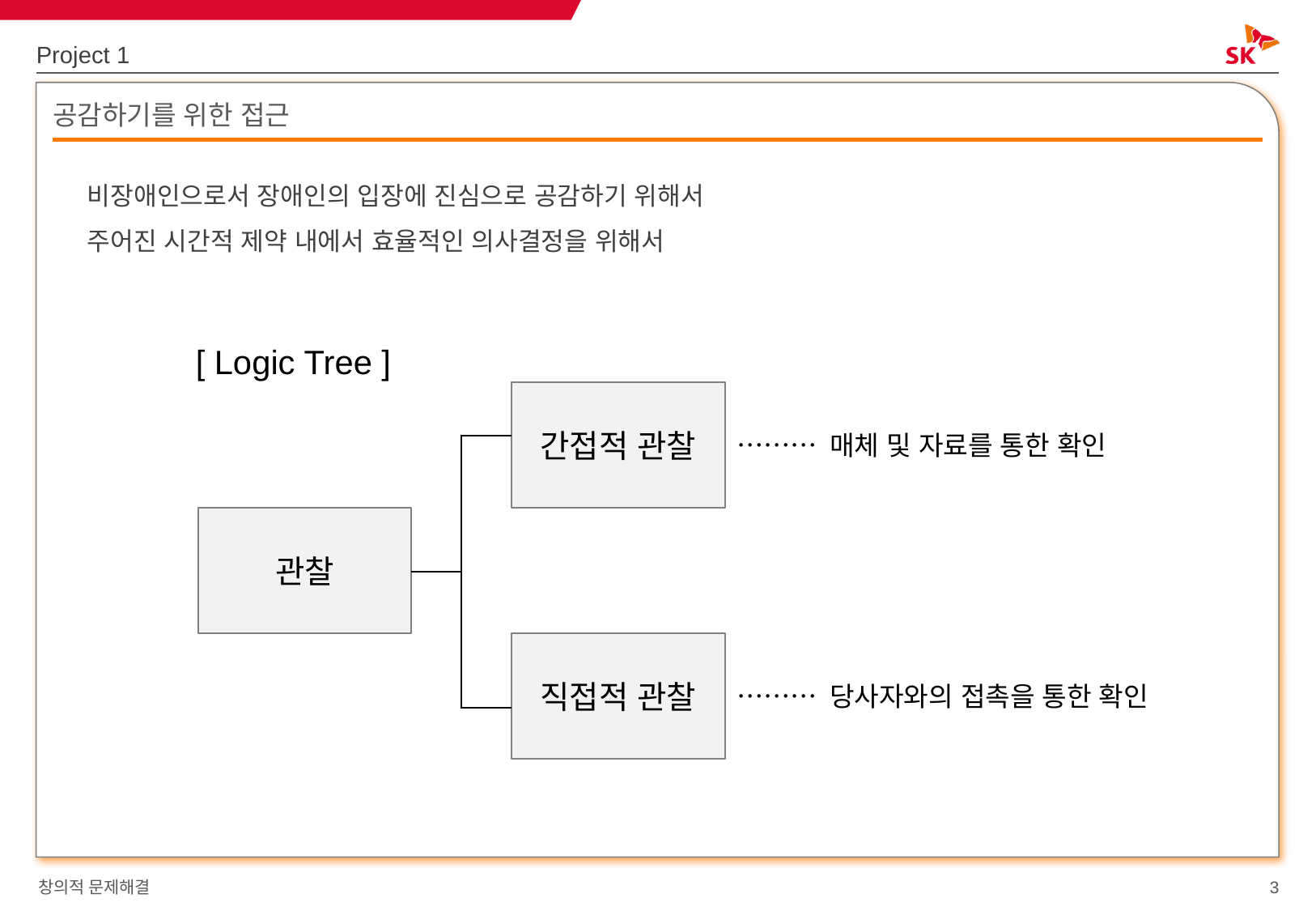

Project 1
# 공감하기를 위한 접근
비장애인으로서 장애인의 입장에 진심으로 공감하기 위해서
주어진 시간적 제약 내에서 효율적인 의사결정을 위해서
[ Logic Tree ]
간접적 관찰
……… 매체 및 자료를 통한 확인
|  |  |
| --- | --- |
|  |  |
|  |  |
|  |  |
관찰
직접적 관찰
……… 당사자와의 접촉을 통한 확인